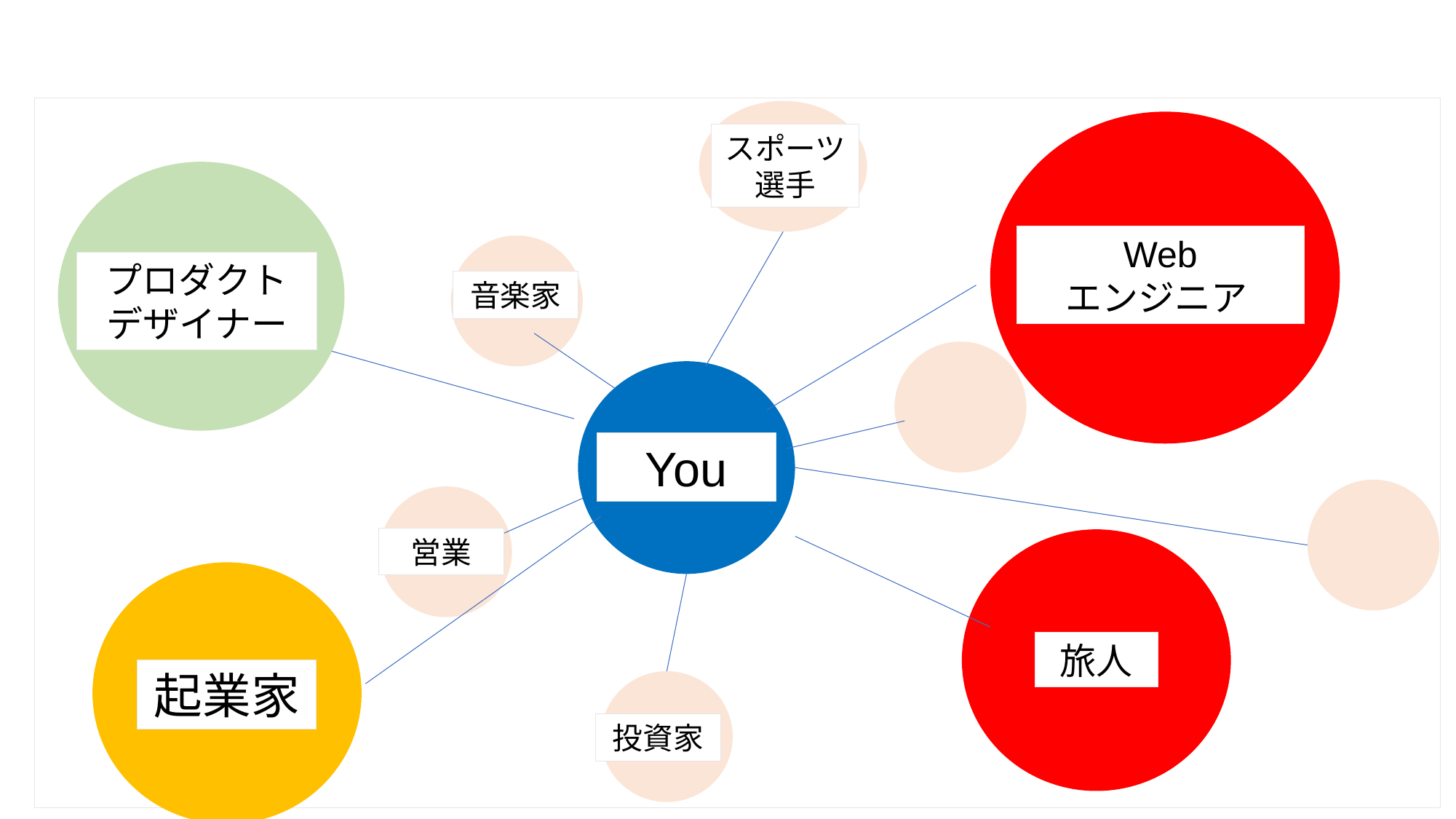

スポーツ選手

Web
エンジニア

プロダクト
デザイナー
音楽家

You

営業

旅人
起業家

投資家